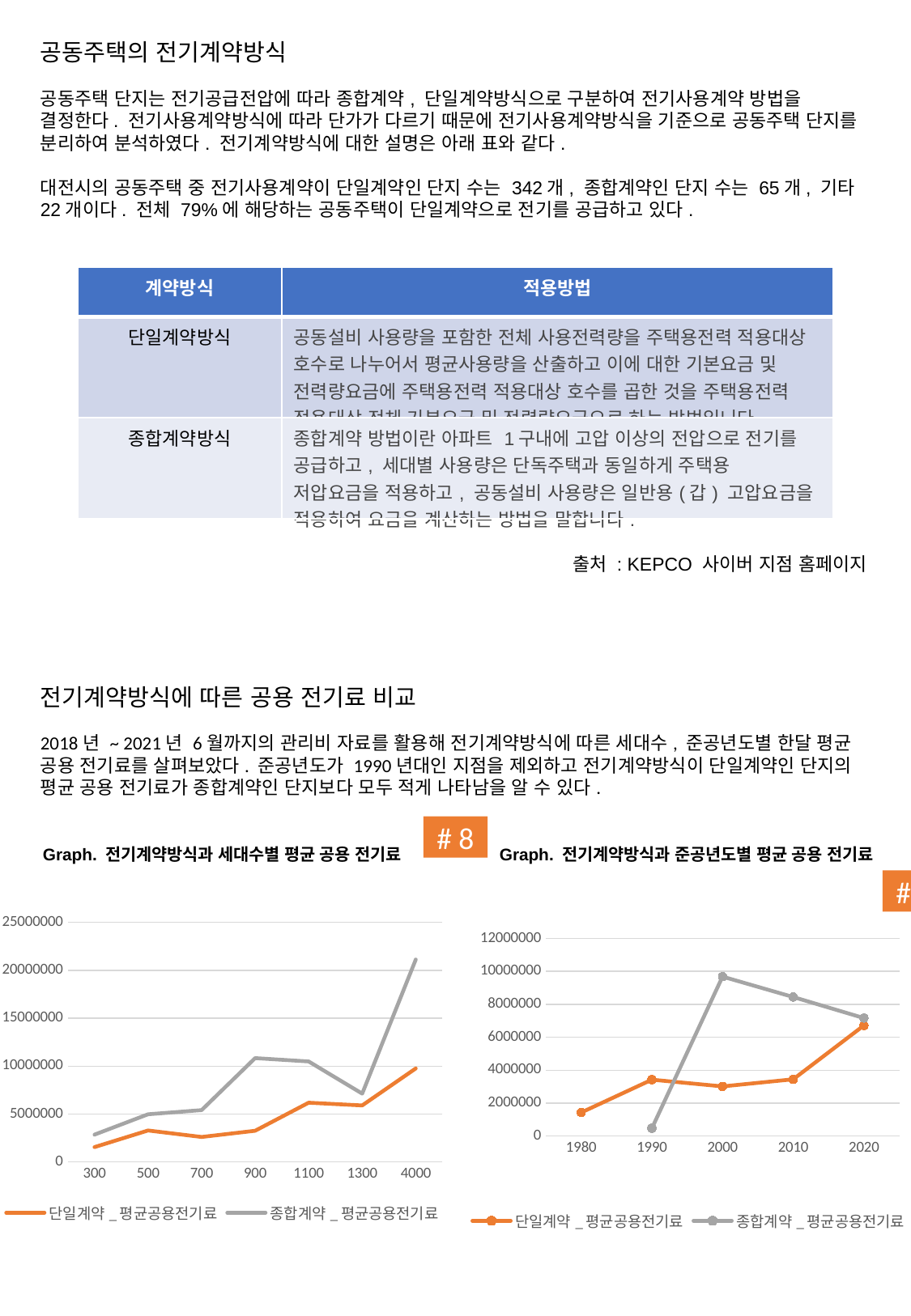

공동주택의 전기계약방식
공동주택 단지는 전기공급전압에 따라 종합계약, 단일계약방식으로 구분하여 전기사용계약 방법을 결정한다. 전기사용계약방식에 따라 단가가 다르기 때문에 전기사용계약방식을 기준으로 공동주택 단지를 분리하여 분석하였다. 전기계약방식에 대한 설명은 아래 표와 같다.
대전시의 공동주택 중 전기사용계약이 단일계약인 단지 수는 342개, 종합계약인 단지 수는 65개, 기타 22개이다. 전체 79%에 해당하는 공동주택이 단일계약으로 전기를 공급하고 있다.
| 계약방식 | 적용방법 |
| --- | --- |
| 단일계약방식 | 공동설비 사용량을 포함한 전체 사용전력량을 주택용전력 적용대상 호수로 나누어서 평균사용량을 산출하고 이에 대한 기본요금 및 전력량요금에 주택용전력 적용대상 호수를 곱한 것을 주택용전력 적용대상 전체 기본요금 및 전력량요금으로 하는 방법입니다. |
| 종합계약방식 | 종합계약 방법이란 아파트 1구내에 고압 이상의 전압으로 전기를 공급하고, 세대별 사용량은 단독주택과 동일하게 주택용 저압요금을 적용하고, 공동설비 사용량은 일반용(갑) 고압요금을 적용하여 요금을 계산하는 방법을 말합니다. |
출처 : KEPCO 사이버 지점 홈페이지
전기계약방식에 따른 공용 전기료 비교
2018년 ~ 2021년 6월까지의 관리비 자료를 활용해 전기계약방식에 따른 세대수, 준공년도별 한달 평균 공용 전기료를 살펴보았다. 준공년도가 1990년대인 지점을 제외하고 전기계약방식이 단일계약인 단지의 평균 공용 전기료가 종합계약인 단지보다 모두 적게 나타남을 알 수 있다.
# 8
Graph. 전기계약방식과 세대수별 평균 공용 전기료
Graph. 전기계약방식과 준공년도별 평균 공용 전기료
# 7

### Chart

| Category | 단일계약_평균공용전기료 | 종합계약_평균공용전기료 |
|---|---|---|
| 300 | 1543993.30627206 | 2844637.36147186 |
| 500 | 3278734.08072407 | 4971533.44026548 |
| 700 | 2603723.70788315 | 5403896.21627409 |
| 900 | 3249362.48669724 | 10837989.5260115 |
| 1100 | 6175641.9047619 | 10487841.3607594 |
| 1300 | 5892902.74557522 | 7125414.45679012 |
| 4000 | 9756020.12193362 | 21121500.3045977 |

### Chart

| Category | 단일계약_평균공용전기료 | 종합계약_평균공용전기료 |
|---|---|---|
| 1980 | 1428707.8095238 | None |
| 1990 | 3423560.26278659 | 472137.38095238 |
| 2000 | 3013581.68908585 | 9681589.74761904 |
| 2010 | 3444214.07690686 | 8442938.67989418 |
| 2020 | 6715325.67581047 | 7165448.09706546 |